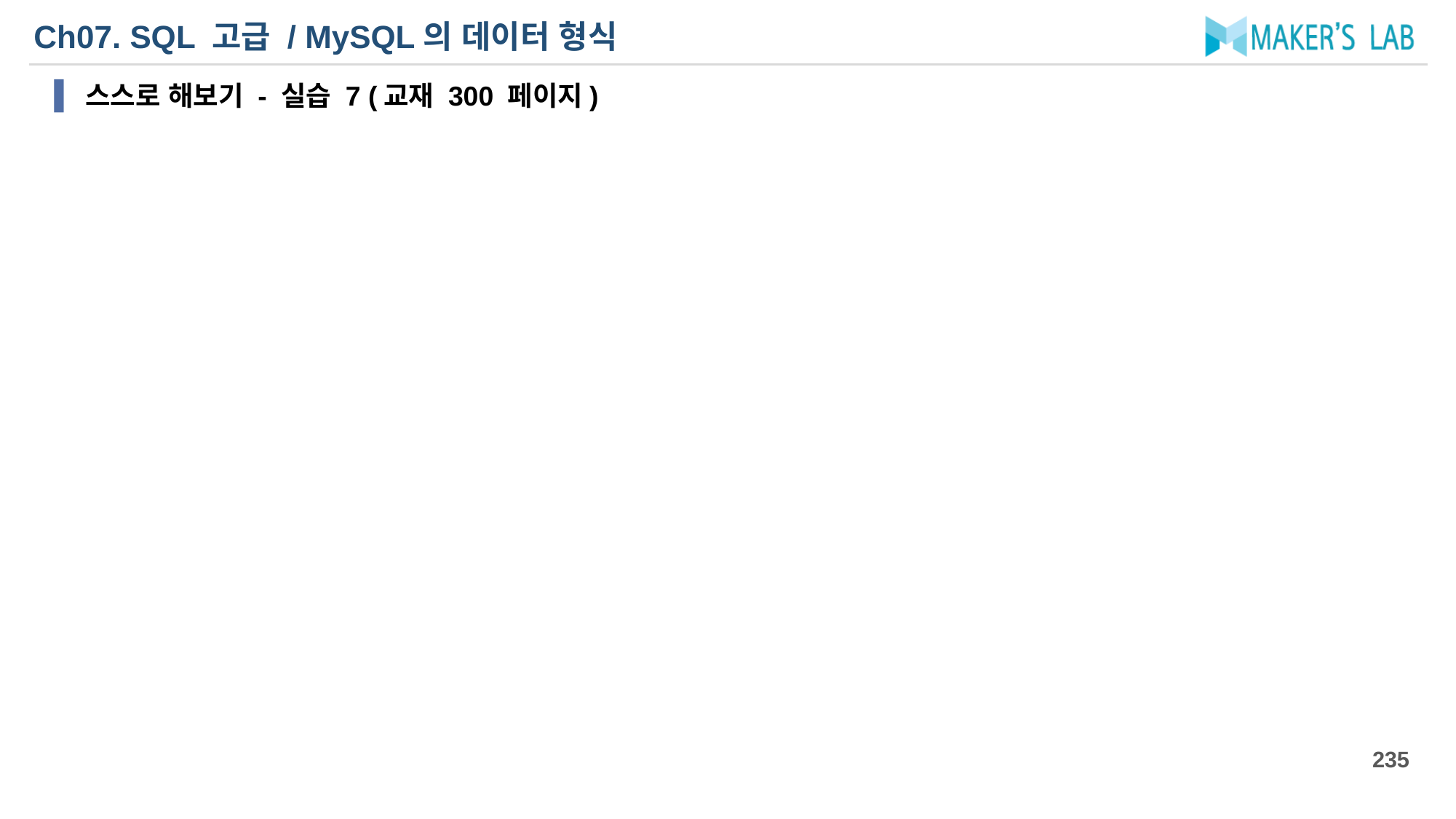

# Ch07. SQL 고급 / MySQL의 데이터 형식
스스로 해보기 - 실습 7 (교재 300 페이지)
235